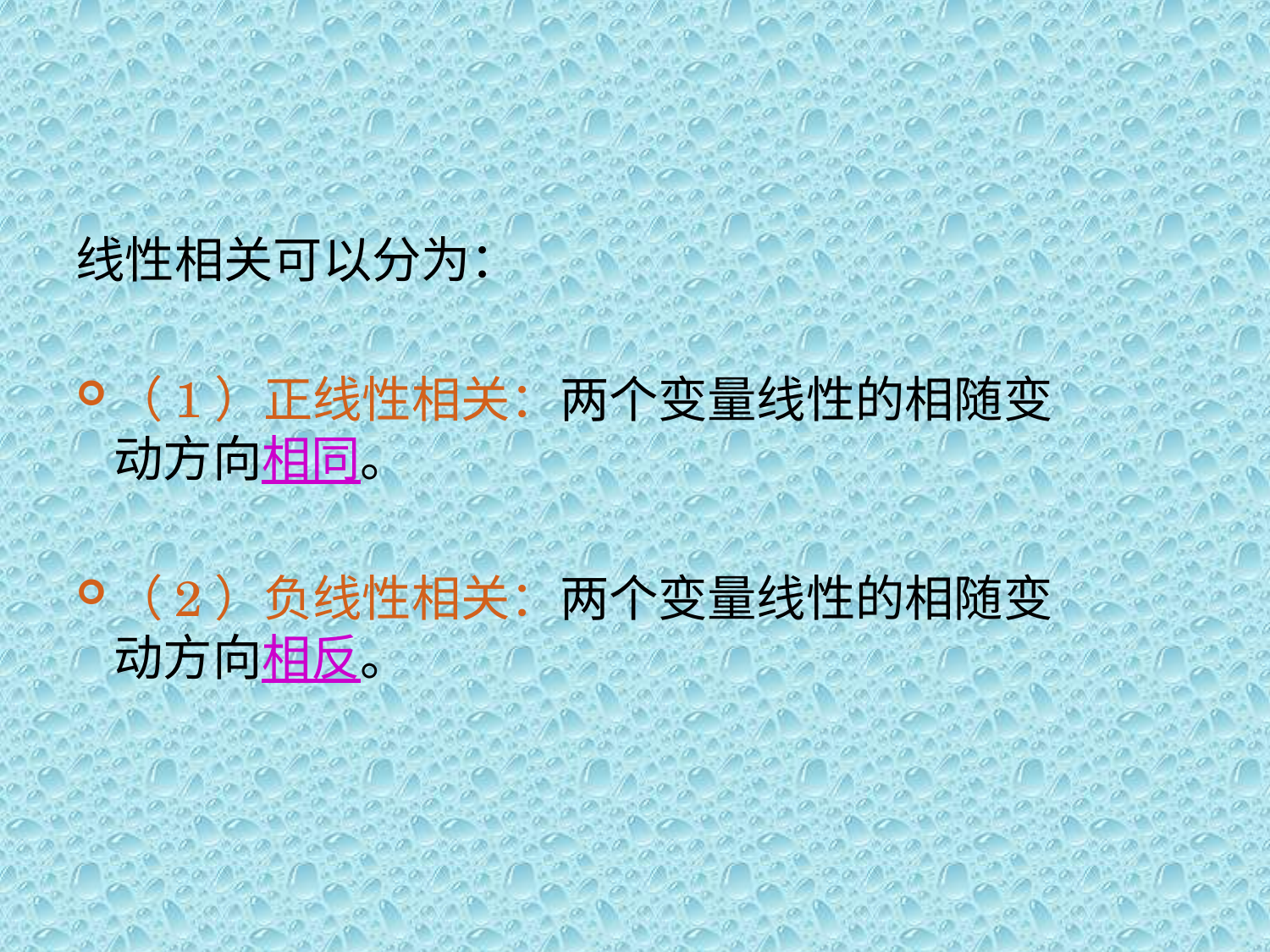

线性相关可以分为：

（1）正线性相关：两个变量线性的相随变动方向相同。

（2）负线性相关：两个变量线性的相随变动方向相反。